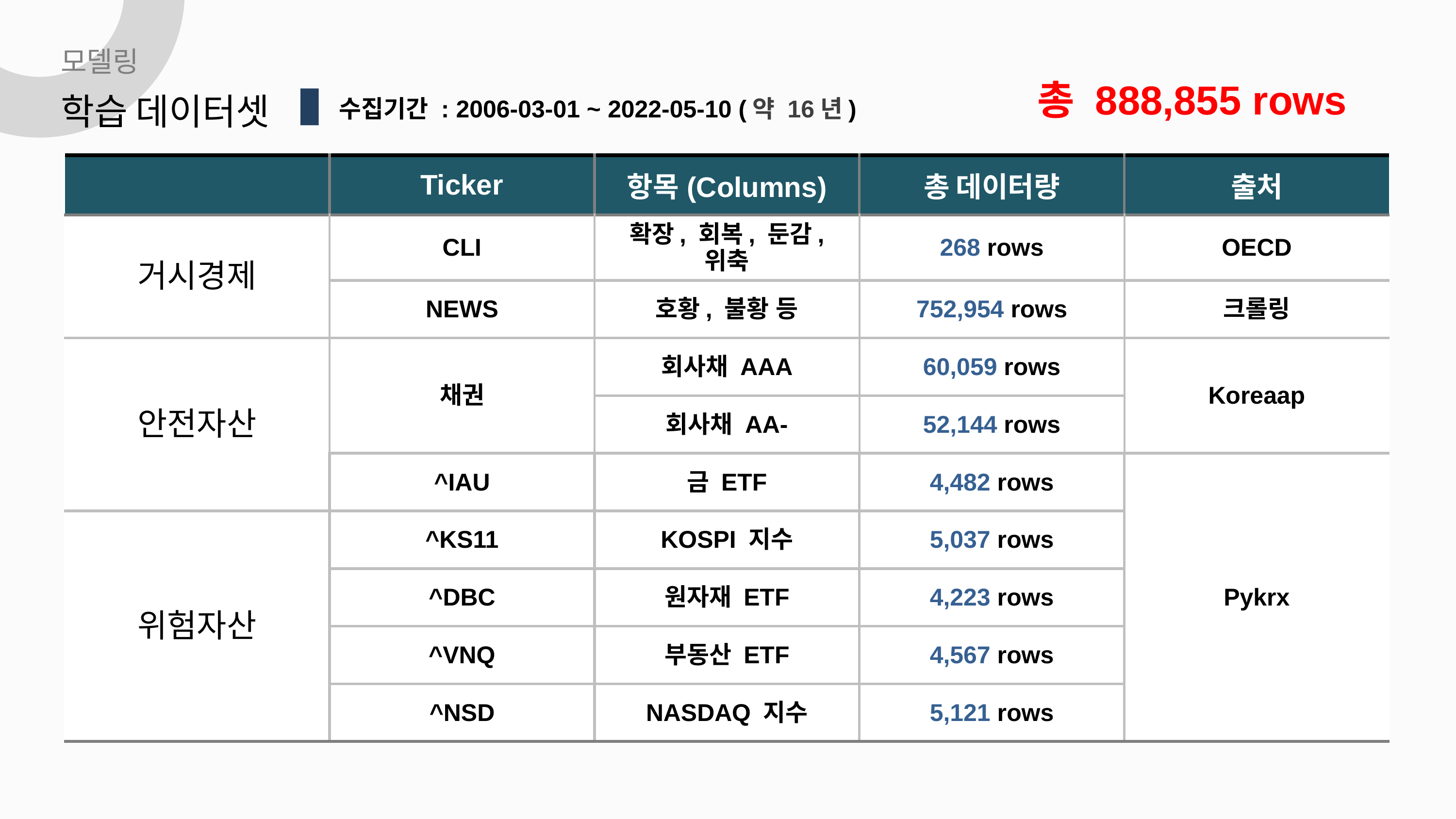

모델링
총 888,855 rows
학습 데이터셋

수집기간 : 2006-03-01 ~ 2022-05-10 (약 16년)
|  | Ticker | 항목(Columns) | 총 데이터량 | 출처 |
| --- | --- | --- | --- | --- |
| 거시경제 | CLI | 확장, 회복, 둔감, 위축 | 268 rows | OECD |
|  | NEWS | 호황, 불황 등 | 752,954 rows | 크롤링 |
| 안전자산 | 채권 | 회사채 AAA | 60,059 rows | Koreaap |
|  |  | 회사채 AA- | 52,144 rows |  |
|  | ^IAU | 금 ETF | 4,482 rows | Pykrx |
| 위험자산 | ^KS11 | KOSPI 지수 | 5,037 rows |  |
|  | ^DBC | 원자재 ETF | 4,223 rows |  |
|  | ^VNQ | 부동산 ETF | 4,567 rows |  |
|  | ^NSD | NASDAQ 지수 | 5,121 rows |  |